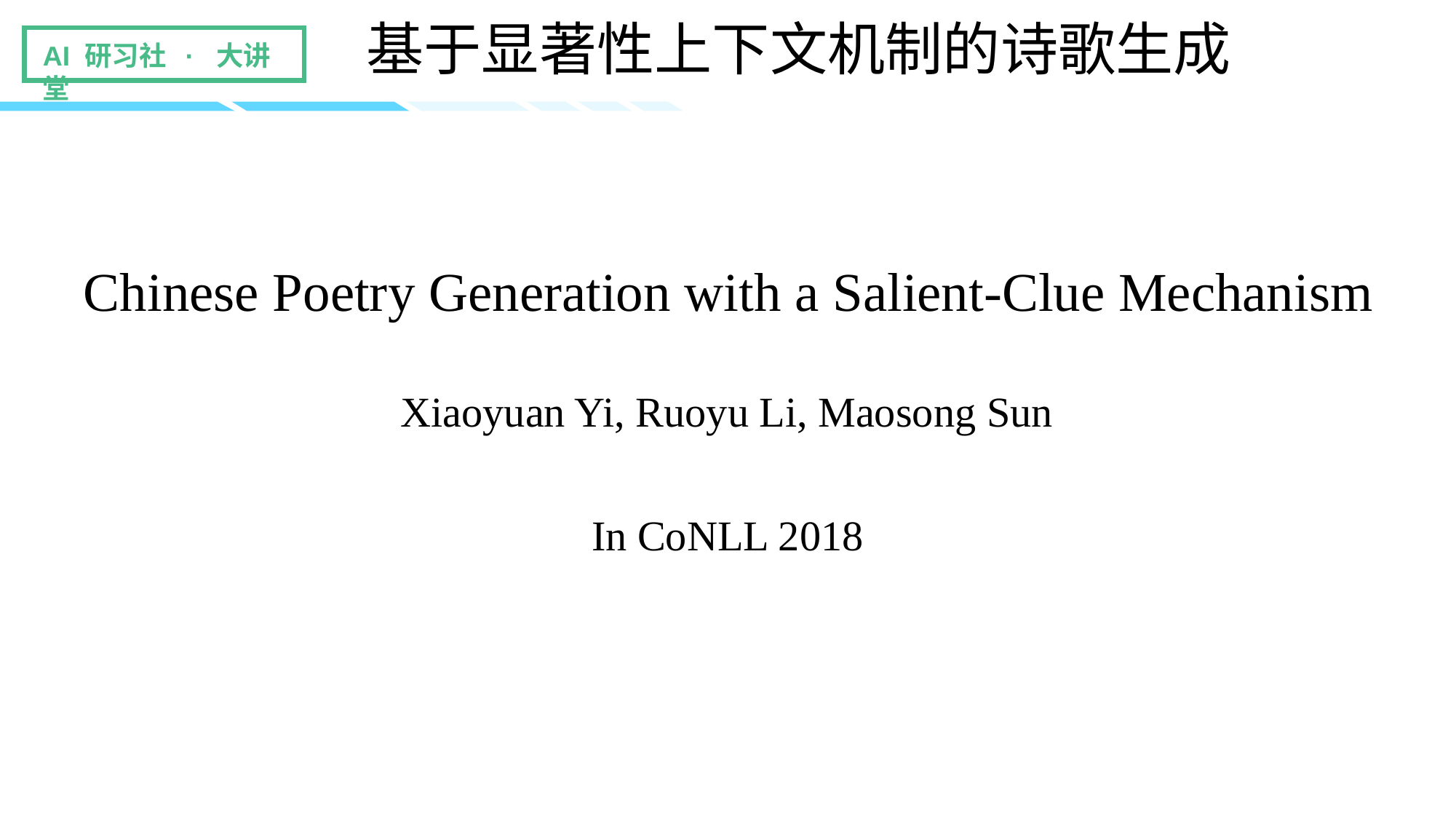

基于显著性上下文机制的诗歌生成
Chinese Poetry Generation with a Salient-Clue Mechanism
Xiaoyuan Yi, Ruoyu Li, Maosong Sun
In CoNLL 2018